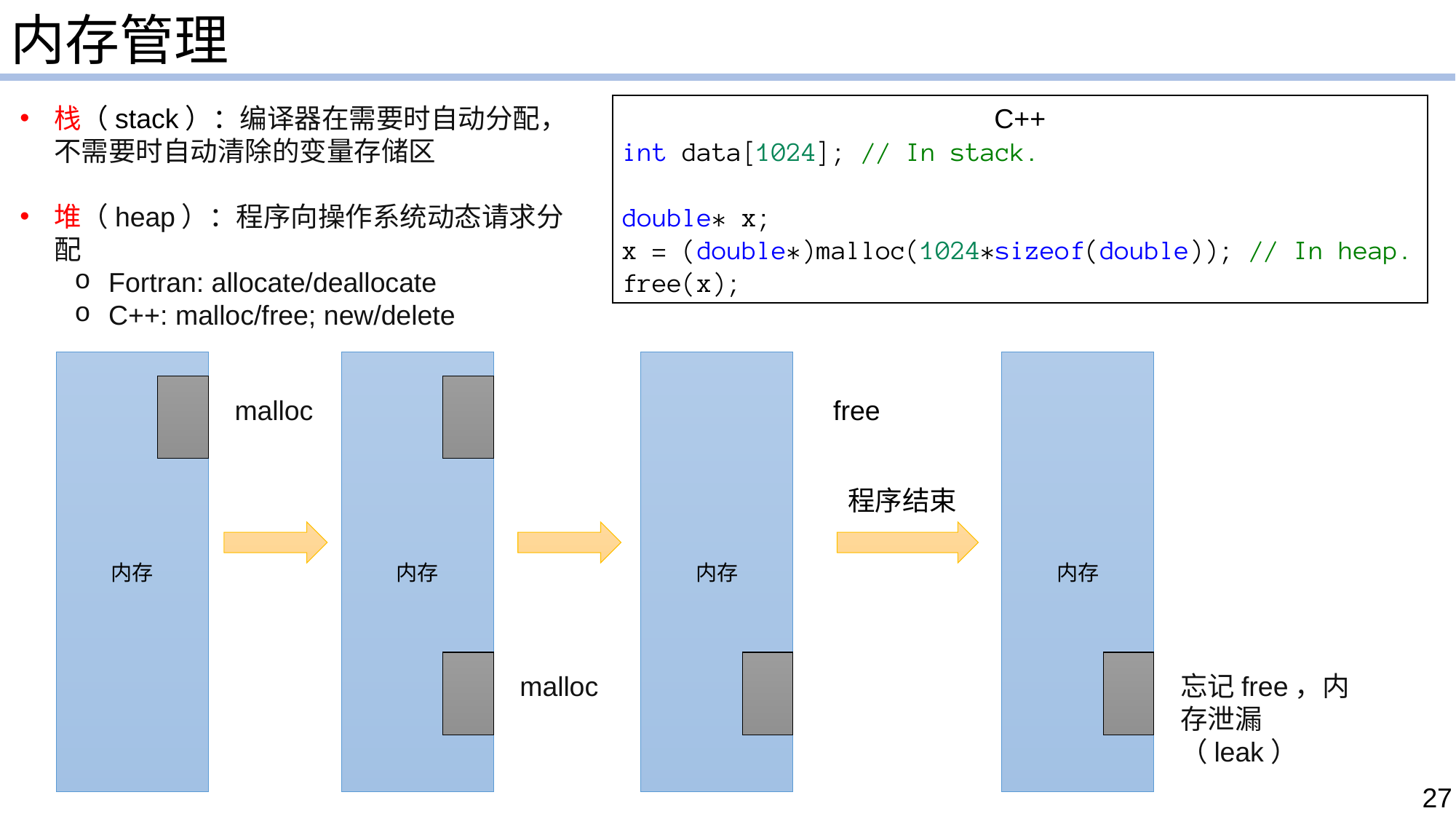

内存管理
栈（stack）：编译器在需要时自动分配，不需要时自动清除的变量存储区

堆（heap）：程序向操作系统动态请求分配
Fortran: allocate/deallocate
C++: malloc/free; new/delete
C++
int data[1024]; // In stack.

double* x;
x = (double*)malloc(1024*sizeof(double)); // In heap.
free(x);
内存
内存
内存
内存

malloc
free
程序结束

malloc
忘记free，内存泄漏（leak）
27